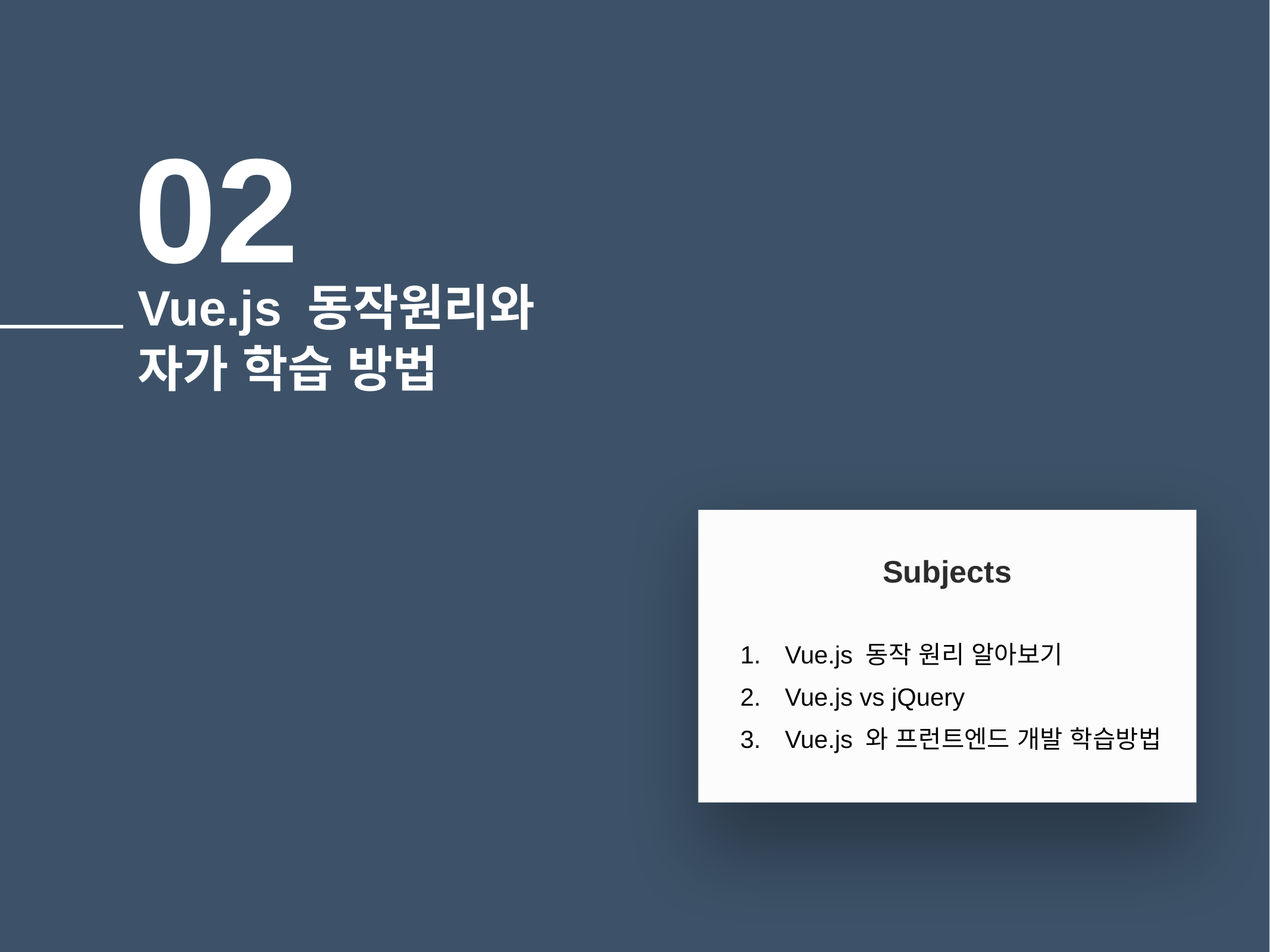

# 02
Vue.js 동작원리와
자가 학습 방법

Subjects

Vue.js 동작 원리 알아보기
Vue.js vs jQuery
Vue.js 와 프런트엔드 개발 학습방법